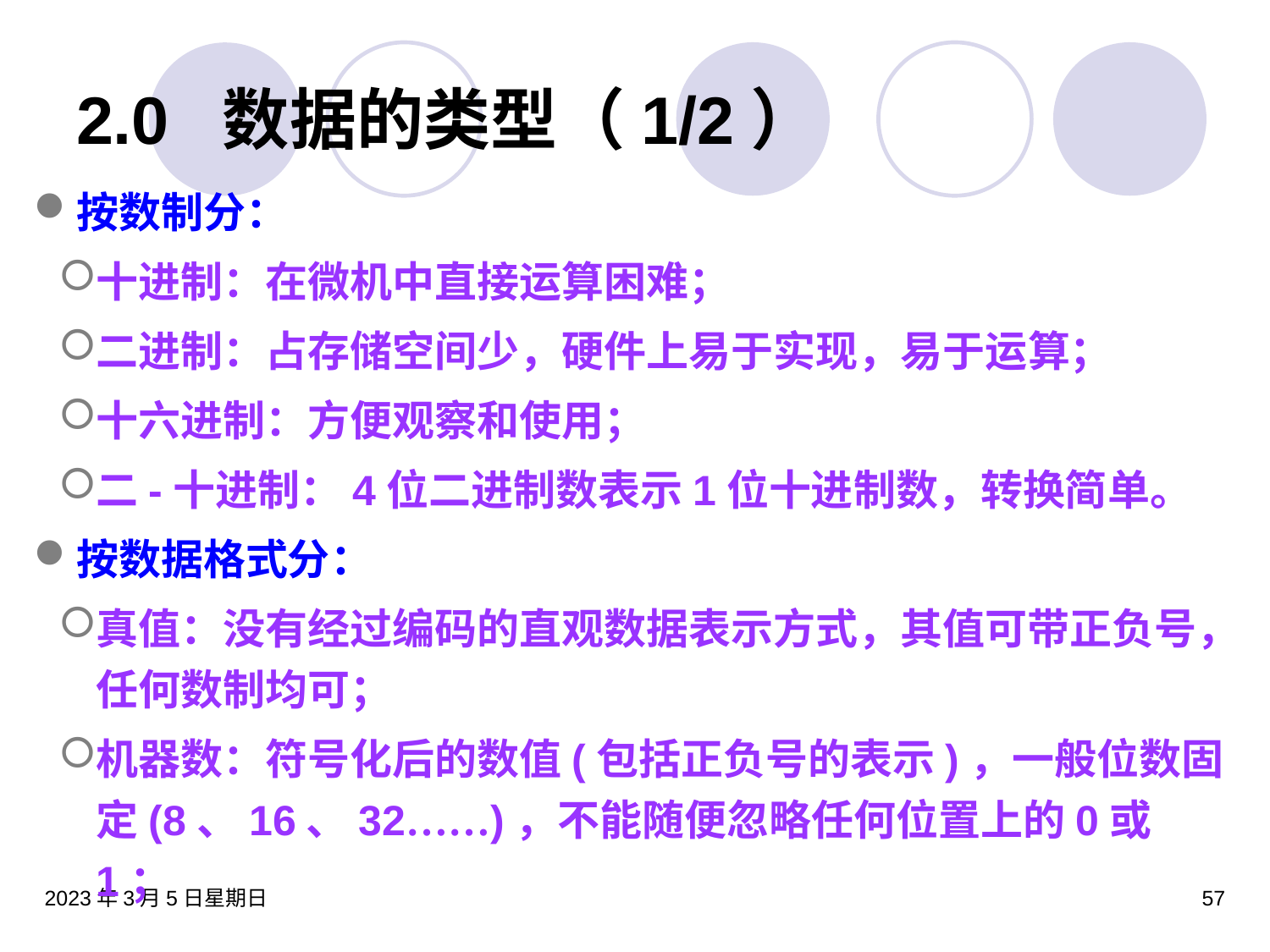

# 2.0  数据的类型（1/2）
按数制分：
十进制：在微机中直接运算困难；
二进制：占存储空间少，硬件上易于实现，易于运算；
十六进制：方便观察和使用；
二-十进制：4位二进制数表示1位十进制数，转换简单。
按数据格式分：
真值：没有经过编码的直观数据表示方式，其值可带正负号，任何数制均可；
机器数：符号化后的数值(包括正负号的表示)，一般位数固定(8、16、32……)，不能随便忽略任何位置上的0或1；
2023年3月5日星期日
57